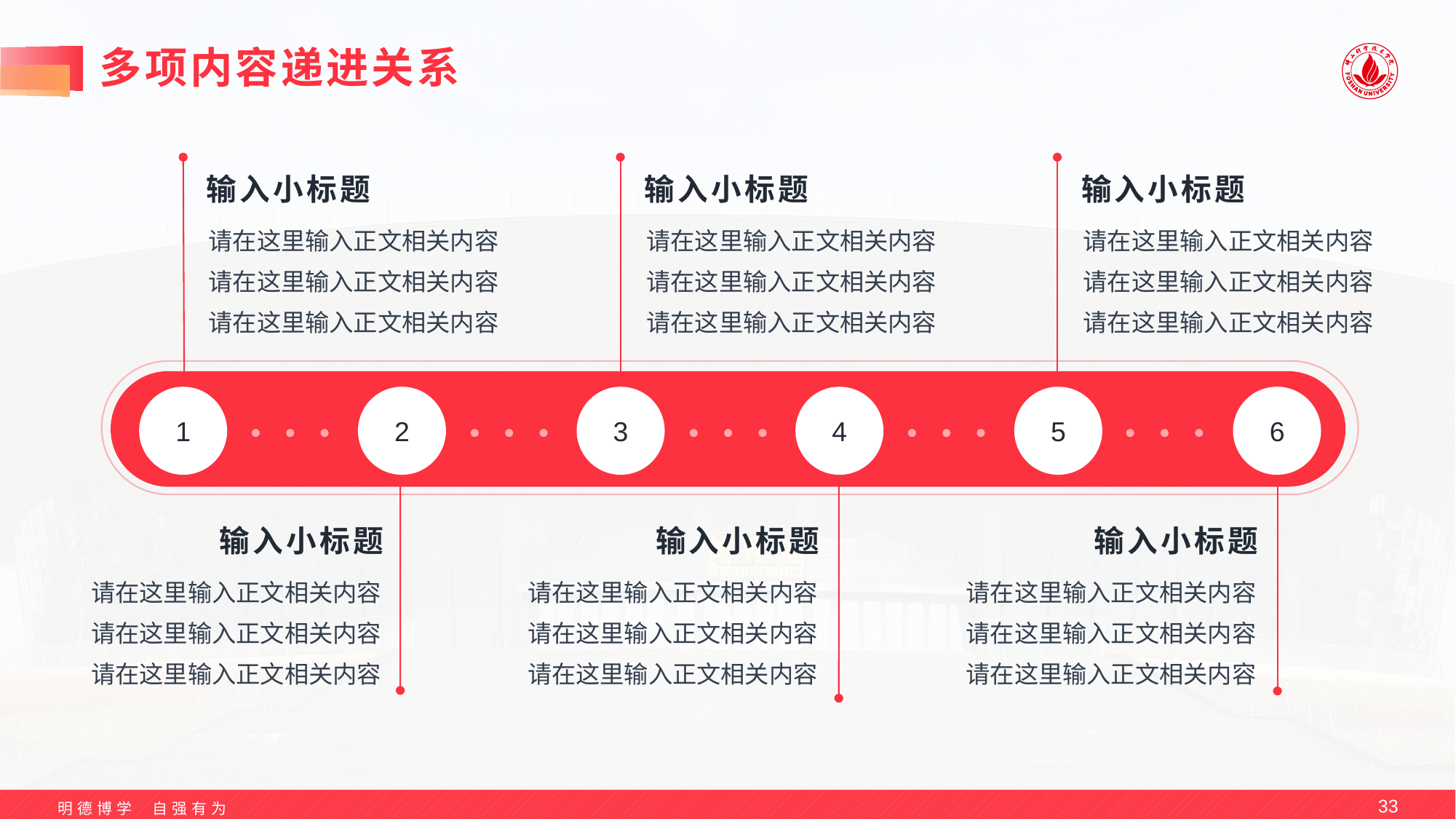

# 多项内容递进关系

输入小标题
输入小标题
输入小标题
请在这里输入正文相关内容
请在这里输入正文相关内容
请在这里输入正文相关内容
请在这里输入正文相关内容
请在这里输入正文相关内容
请在这里输入正文相关内容
请在这里输入正文相关内容
请在这里输入正文相关内容
请在这里输入正文相关内容

1

2

3

4

5

6

输入小标题
输入小标题
输入小标题
请在这里输入正文相关内容
请在这里输入正文相关内容
请在这里输入正文相关内容
请在这里输入正文相关内容
请在这里输入正文相关内容
请在这里输入正文相关内容
请在这里输入正文相关内容
请在这里输入正文相关内容
请在这里输入正文相关内容
33